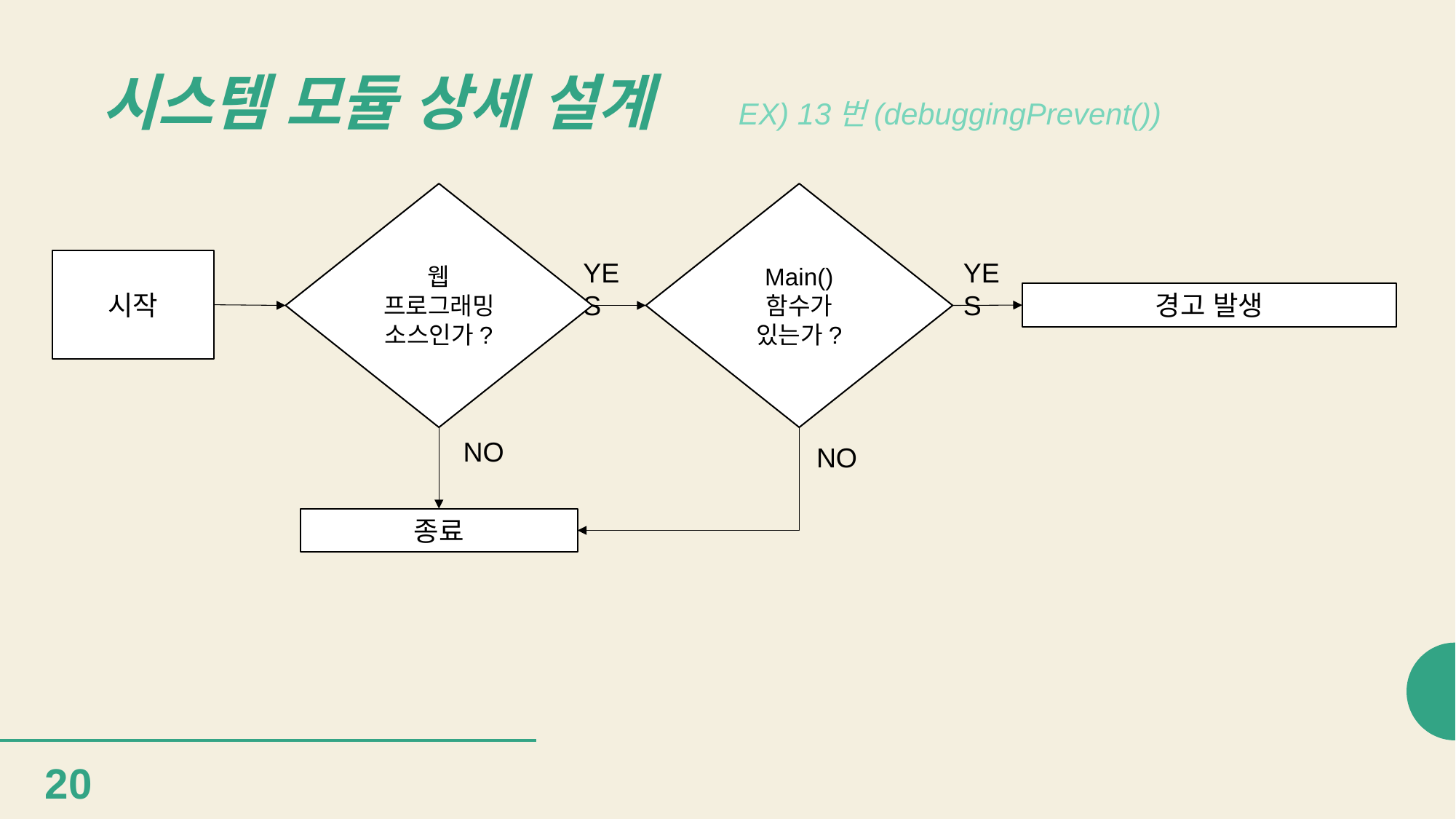

# 시스템 모듈 상세 설계
EX) 13번(debuggingPrevent())
웹 프로그래밍 소스인가?
Main() 함수가 있는가?

시작

YES
YES
경고 발생
NO
NO
NO
종료
20